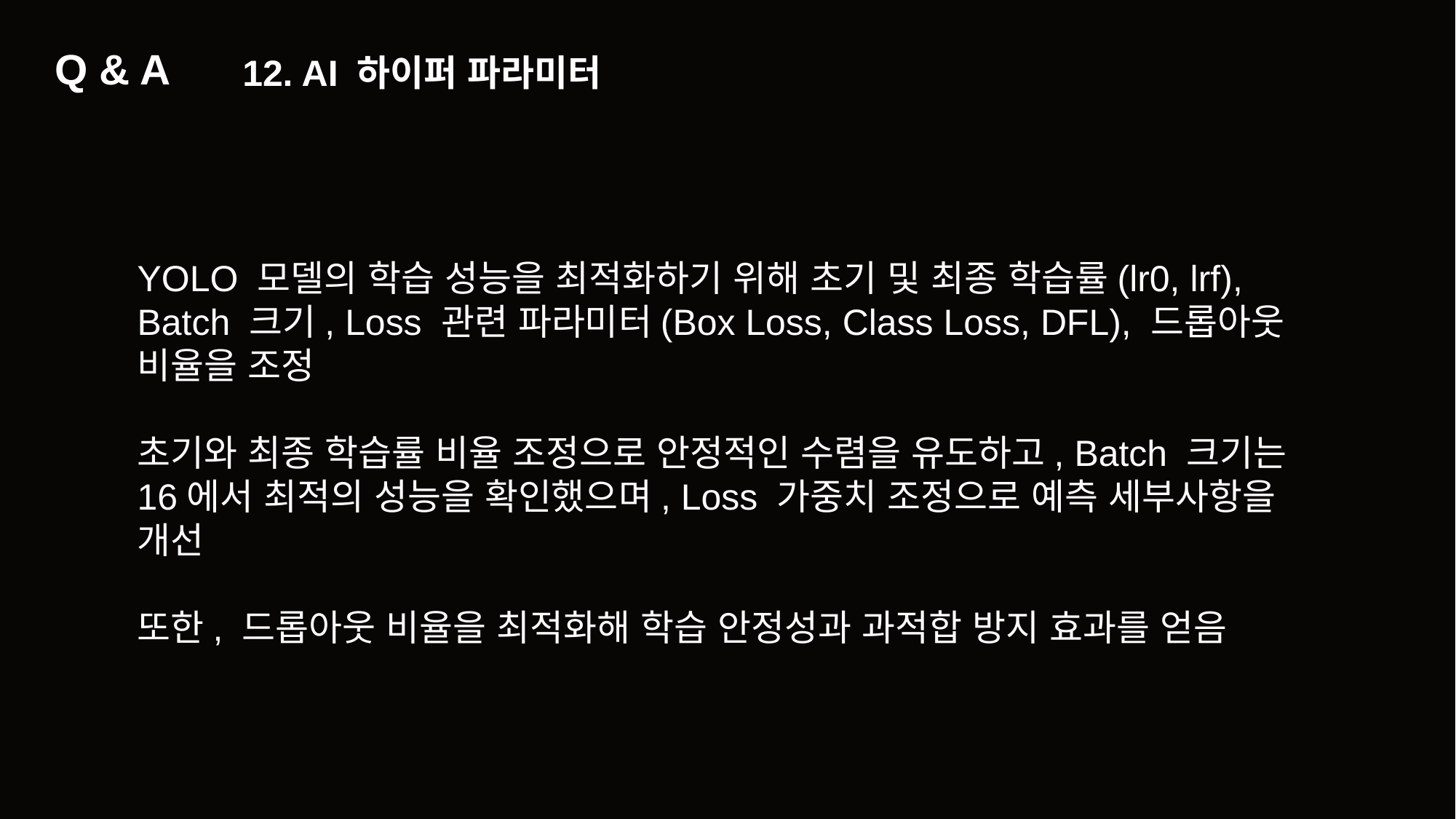

Q & A
12. AI 하이퍼 파라미터
YOLO 모델의 학습 성능을 최적화하기 위해 초기 및 최종 학습률(lr0, lrf), Batch 크기, Loss 관련 파라미터(Box Loss, Class Loss, DFL), 드롭아웃 비율을 조정

초기와 최종 학습률 비율 조정으로 안정적인 수렴을 유도하고, Batch 크기는 16에서 최적의 성능을 확인했으며, Loss 가중치 조정으로 예측 세부사항을 개선

또한, 드롭아웃 비율을 최적화해 학습 안정성과 과적합 방지 효과를 얻음